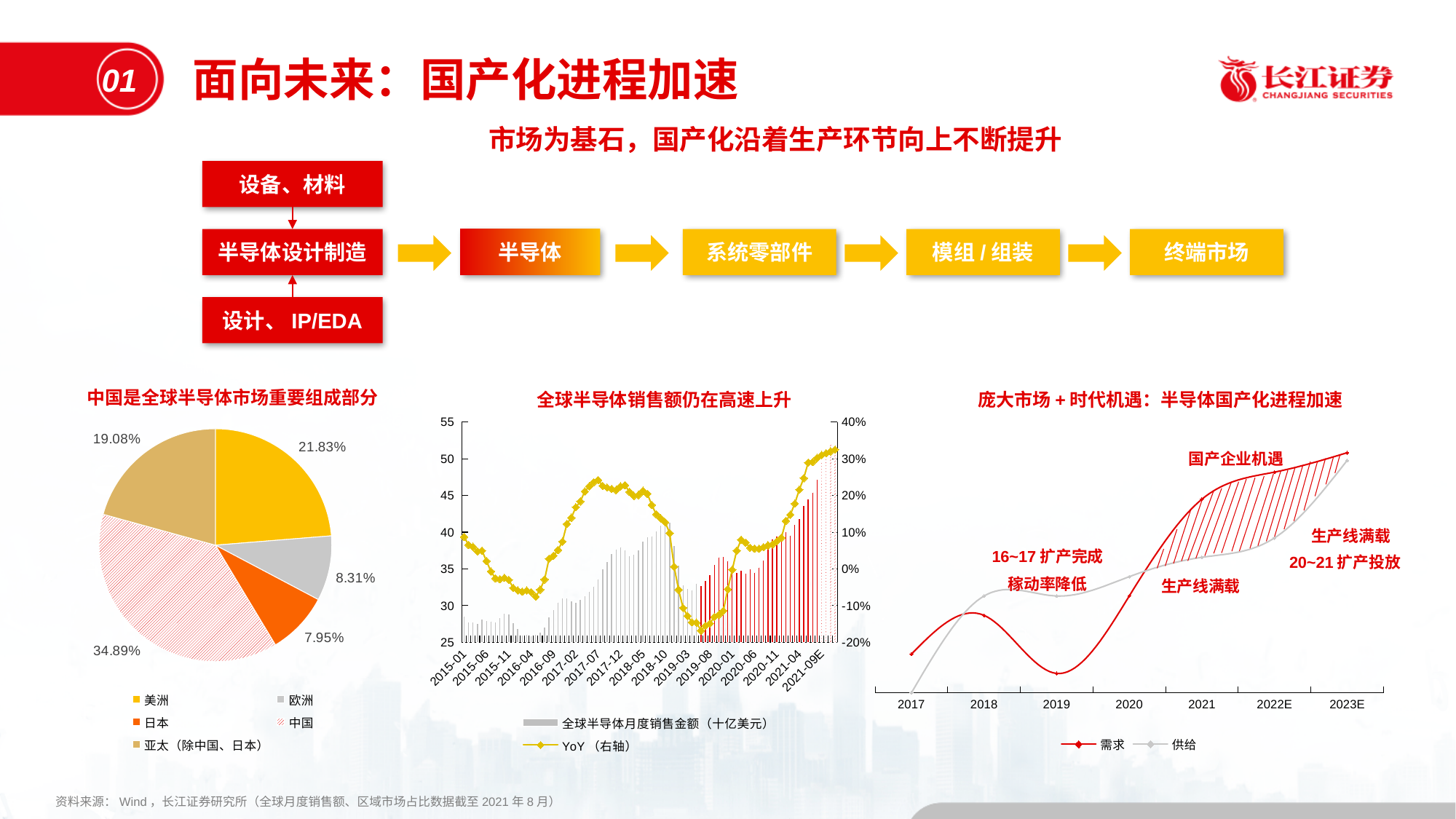

面向未来：国产化进程加速
01
市场为基石，国产化沿着生产环节向上不断提升
设备、材料

半导体设计制造
半导体
系统零部件
模组/组装
终端市场
设计、IP/EDA
中国是全球半导体市场重要组成部分
全球半导体销售额仍在高速上升
庞大市场+时代机遇：半导体国产化进程加速

### Chart

| Category | 需求 | 供给 |
|---|---|---|
| 2017 | 1.0 | 0.9 |
| 2018 | 1.1 | 1.15 |
| 2019 | 0.95 | 1.15 |
| 2020 | 1.15 | 1.2 |
| 2021 | 1.4 | 1.25 |
| 2022E | 1.47 | 1.3 |
| 2023E | 1.52 | 1.5 |

### Chart

| Category | 全球半导体月度销售金额（十亿美元） | YoY（右轴） |
|---|---|---|
| 2015-01 | 28.55 | 0.0872048743335871 |
| 2015-02 | 27.74 | 0.0652841781874041 |
| 2015-03 | 27.72 | 0.060038240917782 |
| 2015-04 | 27.6 | 0.0478359908883828 |
| 2015-05 | 28.2 | 0.0498883097542815 |
| 2015-06 | 27.99 | 0.0215328467153284 |
| 2015-07 | 27.88 | -0.00676879230495198 |
| 2015-08 | 27.73 | -0.0256500351370345 |
| 2015-09 | 28.41 | -0.0280533698255218 |
| 2015-10 | 28.96 | -0.0242587601078167 |
| 2015-11 | 28.88 | -0.029895868323816 |
| 2015-12 | 27.62 | -0.0518365945760384 |
| 2016-01 | 26.88 | -0.0584938704028022 |
| 2016-02 | 26.02 | -0.0620043258832012 |
| 2016-03 | 26.09 | -0.0588023088023087 |
| 2016-04 | 25.85 | -0.0634057971014492 |
| 2016-05 | 26.07 | -0.075531914893617 |
| 2016-06 | 26.41 | -0.0564487316898892 |
| 2016-07 | 27.08 | -0.0286944045911047 |
| 2016-08 | 28.51 | 0.0281283808150019 |
| 2016-09 | 29.43 | 0.0359028511087645 |
| 2016-10 | 30.45 | 0.051450276243094 |
| 2016-11 | 31.03 | 0.0744459833795015 |
| 2016-12 | 31.01 | 0.122737146994931 |
| 2017-01 | 30.63 | 0.139508928571429 |
| 2017-02 | 30.39 | 0.167947732513451 |
| 2017-03 | 30.88 | 0.183595247221157 |
| 2017-04 | 31.3 | 0.210831721470019 |
| 2017-05 | 31.93 | 0.224779439969313 |
| 2017-06 | 32.64 | 0.235895494131011 |
| 2017-07 | 33.63 | 0.241875923190547 |
| 2017-08 | 34.96 | 0.226236408277797 |
| 2017-09 | 35.95 | 0.221542643560992 |
| 2017-10 | 37.09 | 0.218062397372742 |
| 2017-11 | 37.69 | 0.214631002255881 |
| 2017-12 | 37.99 | 0.225088681070622 |
| 2018-01 | 37.6 | 0.227554684949396 |
| 2018-02 | 36.76 | 0.209608423823626 |
| 2018-03 | 37.02 | 0.198834196891192 |
| 2018-04 | 37.59 | 0.200958466453674 |
| 2018-05 | 38.72 | 0.21265267773254 |
| 2018-06 | 39.31 | 0.204350490196078 |
| 2018-07 | 39.49 | 0.174249182277728 |
| 2018-08 | 40.16 | 0.148741418764302 |
| 2018-09 | 40.91 | 0.137969401947149 |
| 2018-10 | 41.81 | 0.127258021029927 |
| 2018-11 | 41.37 | 0.097638630936588 |
| 2018-12 | 38.22 | 0.00605422479599893 |
| 2019-01 | 35.47 | -0.0566489361702128 |
| 2019-02 | 32.86 | -0.106093579978237 |
| 2019-03 | 32.28 | -0.128038897893031 |
| 2019-04 | 32.13 | -0.145251396648045 |
| 2019-05 | 33.06 | -0.146177685950413 |
| 2019-06 | 32.72 | -0.167641821419486 |
| 2019-07 | 33.37 | -0.154975943276779 |
| 2019-08 | 34.2 | -0.148406374501992 |
| 2019-09 | 35.57 | -0.130530432657052 |
| 2019-10 | 36.59 | -0.124850514231045 |
| 2019-11 | 36.65 | -0.114092337442591 |
| 2019-12 | 36.1 | -0.0554683411826268 |
| 2020-01 | 35.39 | -0.00225542712151106 |
| 2020-02 | 34.5 | 0.0499087035909922 |
| 2020-03 | 34.85 | 0.0796158612143743 |
| 2020-04 | 34.43 | 0.0715841892312479 |
| 2020-05 | 34.97 | 0.057773744706594 |
| 2020-06 | 34.53 | 0.0553178484107579 |
| 2020-07 | 35.2 | 0.0548396763560086 |
| 2020-08 | 36.23 | 0.0593567251461986 |
| 2020-09 | 37.86 | 0.0643800955861682 |
| 2020-10 | 39.03 | 0.066684886581033 |
| 2020-11 | 39.41 | 0.075306957708049 |
| 2020-12 | 39.16 | 0.084764542936288 |
| 2021-01 | 40.01 | 0.130545351794292 |
| 2021-02 | 39.59 | 0.147536231884058 |
| 2021-03 | 41.05 | 0.177905308464849 |
| 2021-04 | 41.85 | 0.215509729886727 |
| 2021-05 | 43.61 | 0.247068916213898 |
| 2021-06 | 44.53 | 0.289603243556328 |
| 2021-07 | 45.44 | 0.290909090909091 |
| 2021-08 | 47.18 | 0.302235716257246 |
| 2021-09E | 49.5966 | 0.31 |
| 2021-10E | 51.32445 | 0.315 |
| 2021-11E | 52.0212 | 0.32 |
| 2021-12E | 51.887 | 0.325 |

### Chart

| Category |  |
|---|---|
| 美洲 | 0.218312844425604 |
| 欧洲 | 0.0830860534124629 |
| 日本 | 0.079482831708351 |
| 中国 | 0.348876642645189 |
| 亚太（除中国、日本） | 0.190758796100042 |
国产企业机遇
生产线满载
16~17扩产完成
20~21扩产投放
稼动率降低

生产线满载
资料来源：Wind，长江证券研究所（全球月度销售额、区域市场占比数据截至2021年8月）